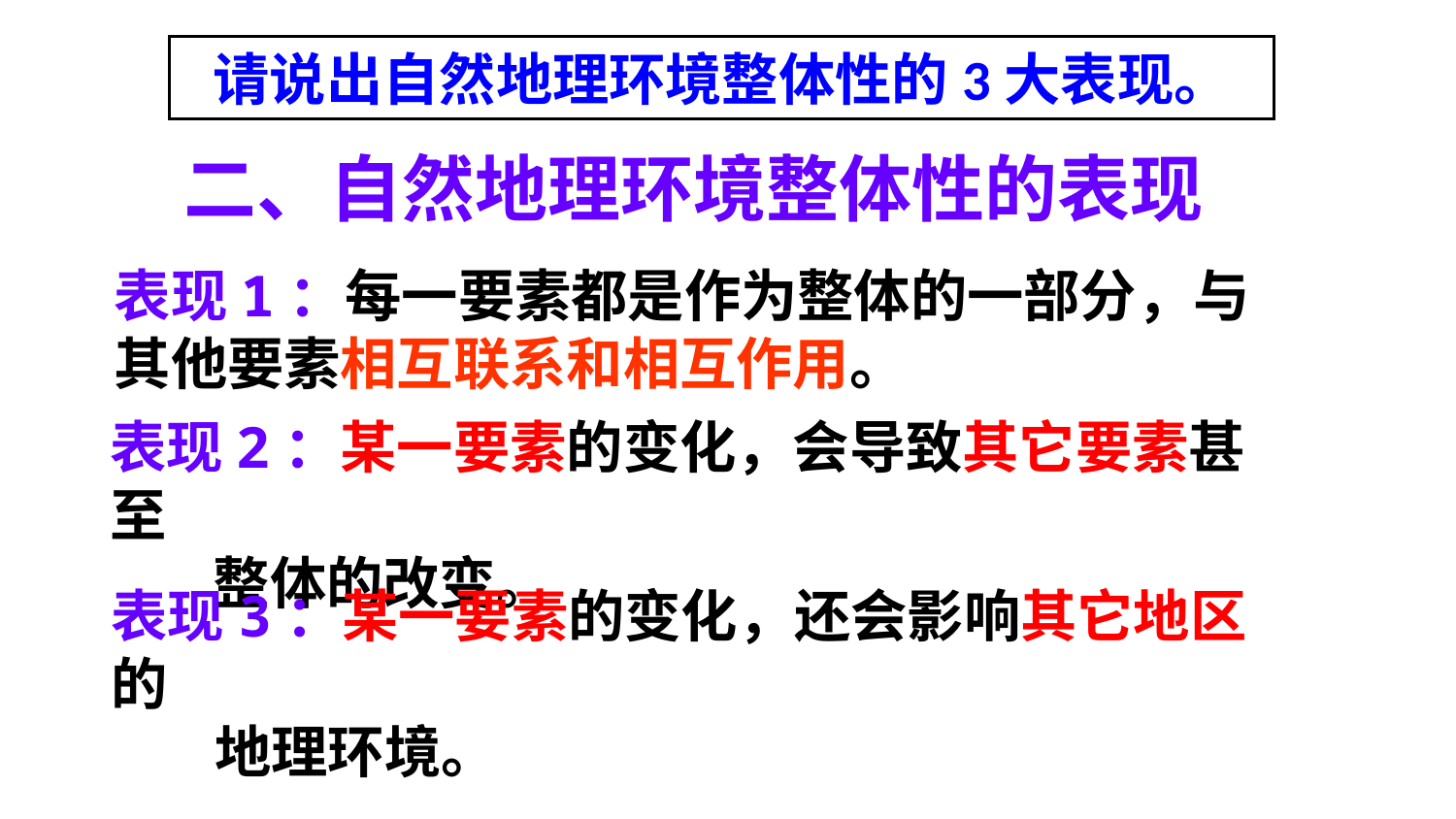

请说出自然地理环境整体性的3大表现。
二、自然地理环境整体性的表现
表现1：每一要素都是作为整体的一部分，与其他要素相互联系和相互作用。
表现2：某一要素的变化，会导致其它要素甚至
       整体的改变。
表现3：某一要素的变化，还会影响其它地区的
       地理环境。